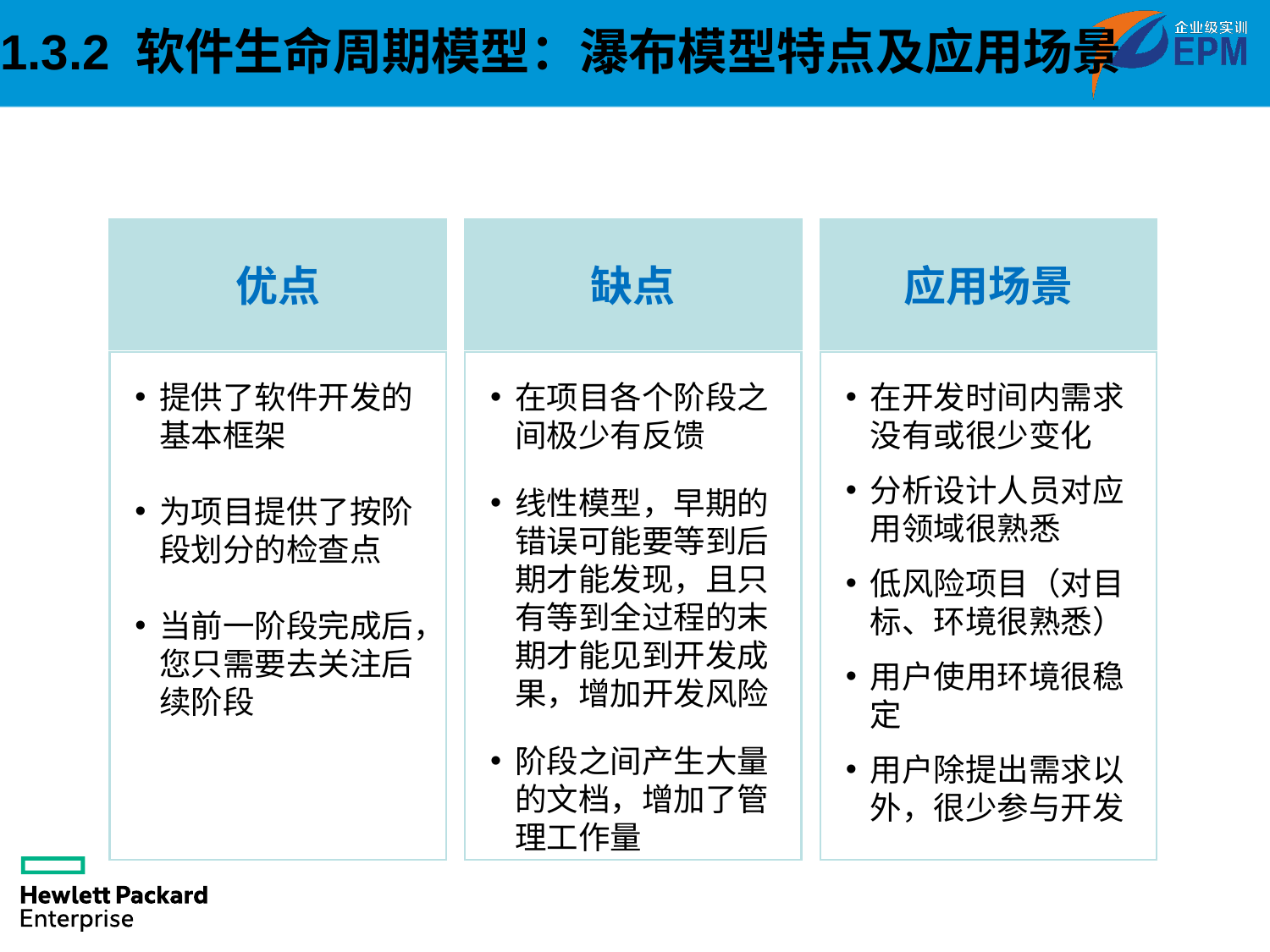

1.3.2 软件生命周期模型：瀑布模型特点及应用场景
优点
缺点
应用场景
在项目各个阶段之间极少有反馈

线性模型，早期的错误可能要等到后期才能发现，且只有等到全过程的末期才能见到开发成果，增加开发风险

阶段之间产生大量的文档，增加了管理工作量
提供了软件开发的基本框架

为项目提供了按阶段划分的检查点

当前一阶段完成后，您只需要去关注后续阶段
在开发时间内需求没有或很少变化

分析设计人员对应用领域很熟悉

低风险项目（对目标、环境很熟悉）

用户使用环境很稳定

用户除提出需求以外，很少参与开发